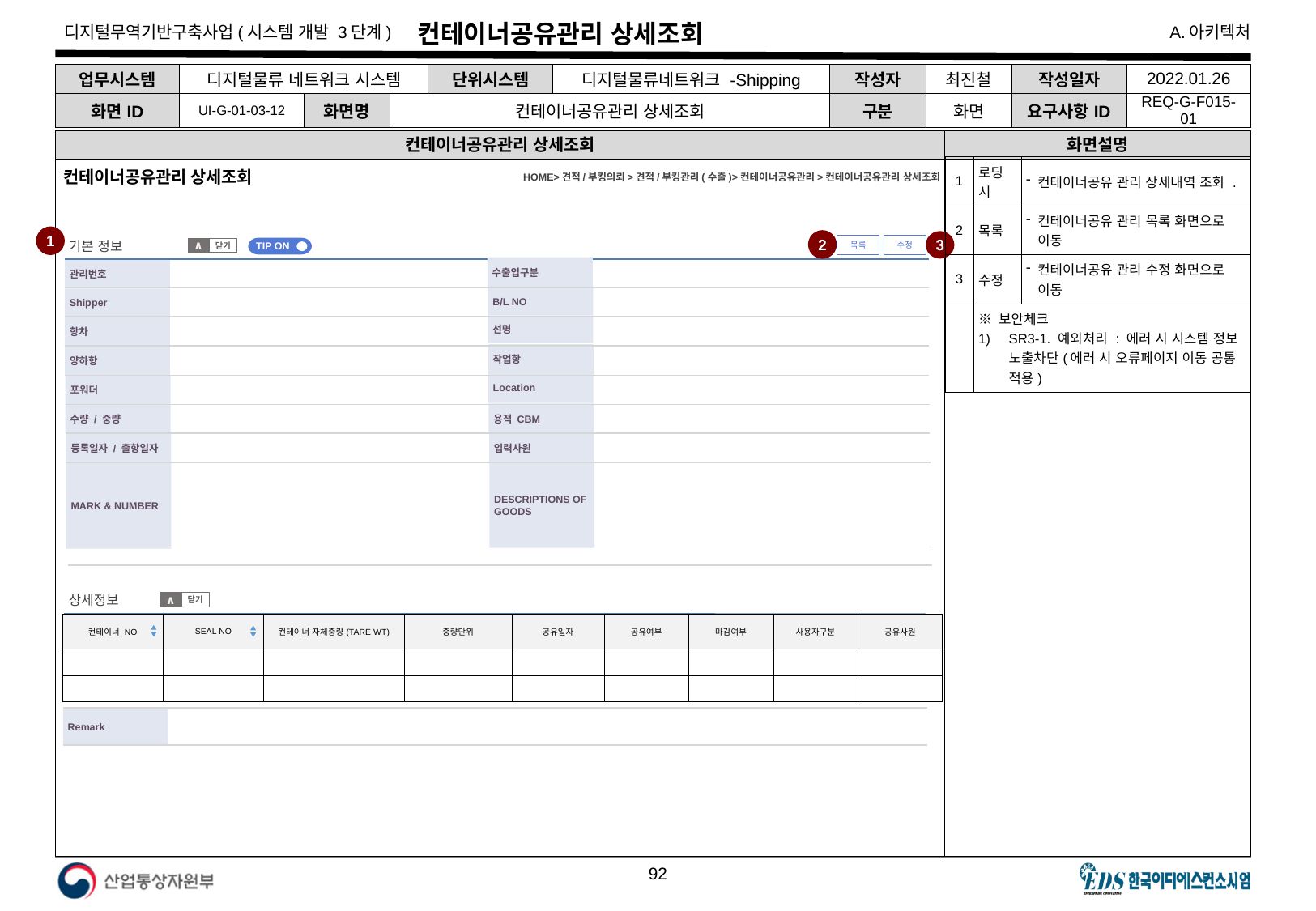

# 컨테이너공유관리 상세조회
| 업무시스템 | 디지털물류 네트워크 시스템 |  |  | 단위시스템 | 디지털물류네트워크 -Shipping | 작성자 | 최진철 | 작성일자 | 2022.01.26 |
| --- | --- | --- | --- | --- | --- | --- | --- | --- | --- |
| 화면ID | UI-G-01-03-12 | 화면명 | 컨테이너공유관리 상세조회 |  |  | 구분 | 화면 | 요구사항ID | REQ-G-F015-01 |
컨테이너공유관리 상세조회
화면설명

| 1 | 로딩 시 | 컨테이너공유 관리 상세내역 조회 . |
| --- | --- | --- |
| 2 | 목록 | 컨테이너공유 관리 목록 화면으로 이동 |
| 3 | 수정 | 컨테이너공유 관리 수정 화면으로 이동 |
|  | ※ 보안체크 SR3-1. 예외처리 : 에러 시 시스템 정보 노출차단(에러 시 오류페이지 이동 공통 적용) |  |
컨테이너공유관리 상세조회
HOME>견적/부킹의뢰>견적/부킹관리(수출)>컨테이너공유관리>컨테이너공유관리 상세조회

1
2
3
기본 정보
수정
목록
TIP ON

닫기
∧
수출입구분
관리번호
B/L NO
Shipper
선명
항차
작업항
양하항
Location
포워더
용적 CBM
수량 / 중량
입력사원
등록일자 / 출항일자
DESCRIPTIONS OF GOODS
MARK & NUMBER
상세정보
닫기
∧
| 컨테이너 NO | SEAL NO | 컨테이너 자체중량(TARE WT) | 중량단위 | 공유일자 | 공유여부 | 마감여부 | 사용자구분 | 공유사원 |
| --- | --- | --- | --- | --- | --- | --- | --- | --- |
|  |  |  |  |  |  |  |  |  |
|  |  |  |  |  |  |  |  |  |

Remark